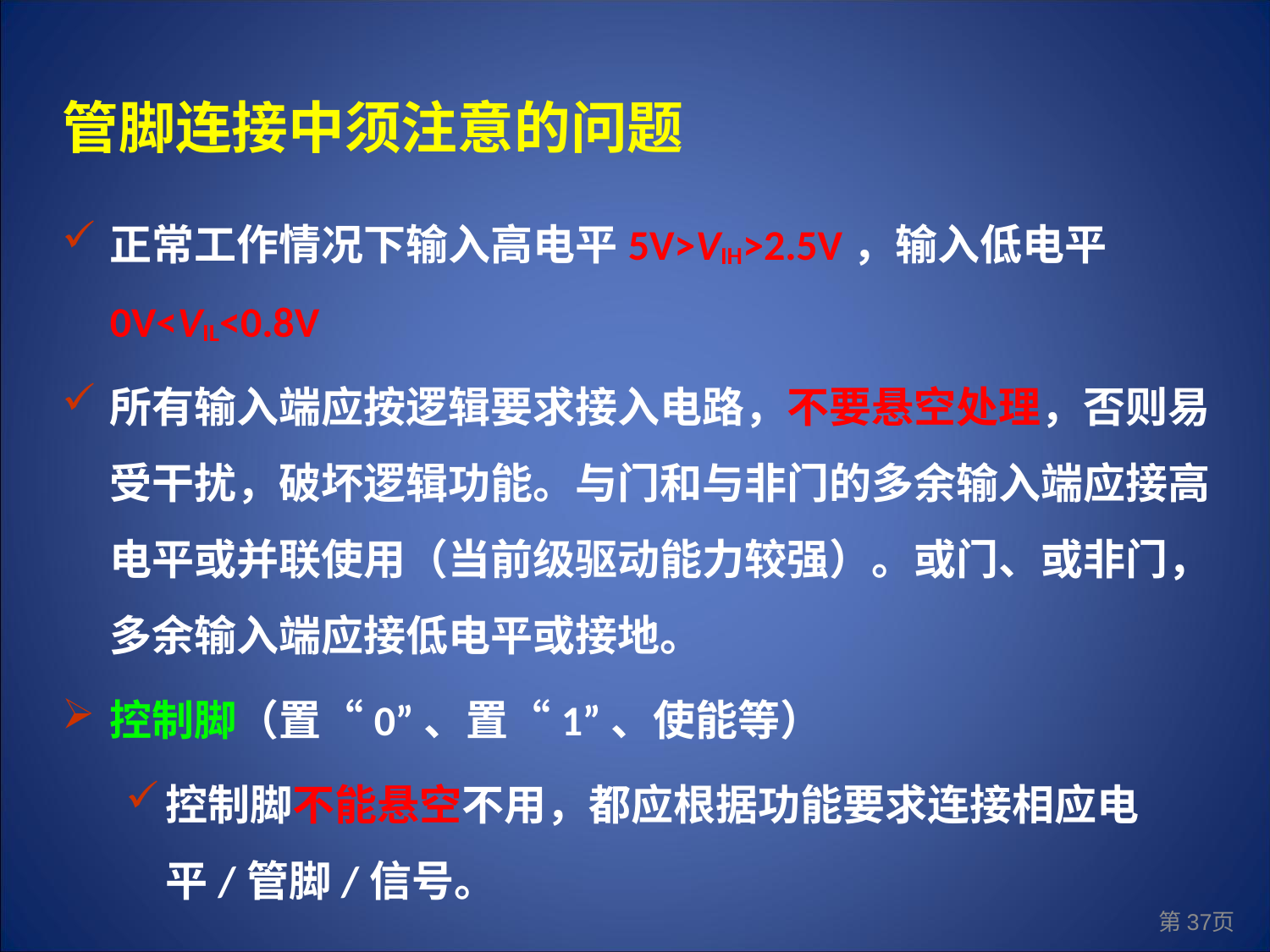

管脚连接中须注意的问题
正常工作情况下输入高电平5V>VIH>2.5V，输入低电平0V<VIL<0.8V
所有输入端应按逻辑要求接入电路，不要悬空处理，否则易受干扰，破坏逻辑功能。与门和与非门的多余输入端应接高电平或并联使用（当前级驱动能力较强）。或门、或非门，多余输入端应接低电平或接地。
控制脚（置“0”、置“1”、使能等）
控制脚不能悬空不用，都应根据功能要求连接相应电平/管脚/信号。